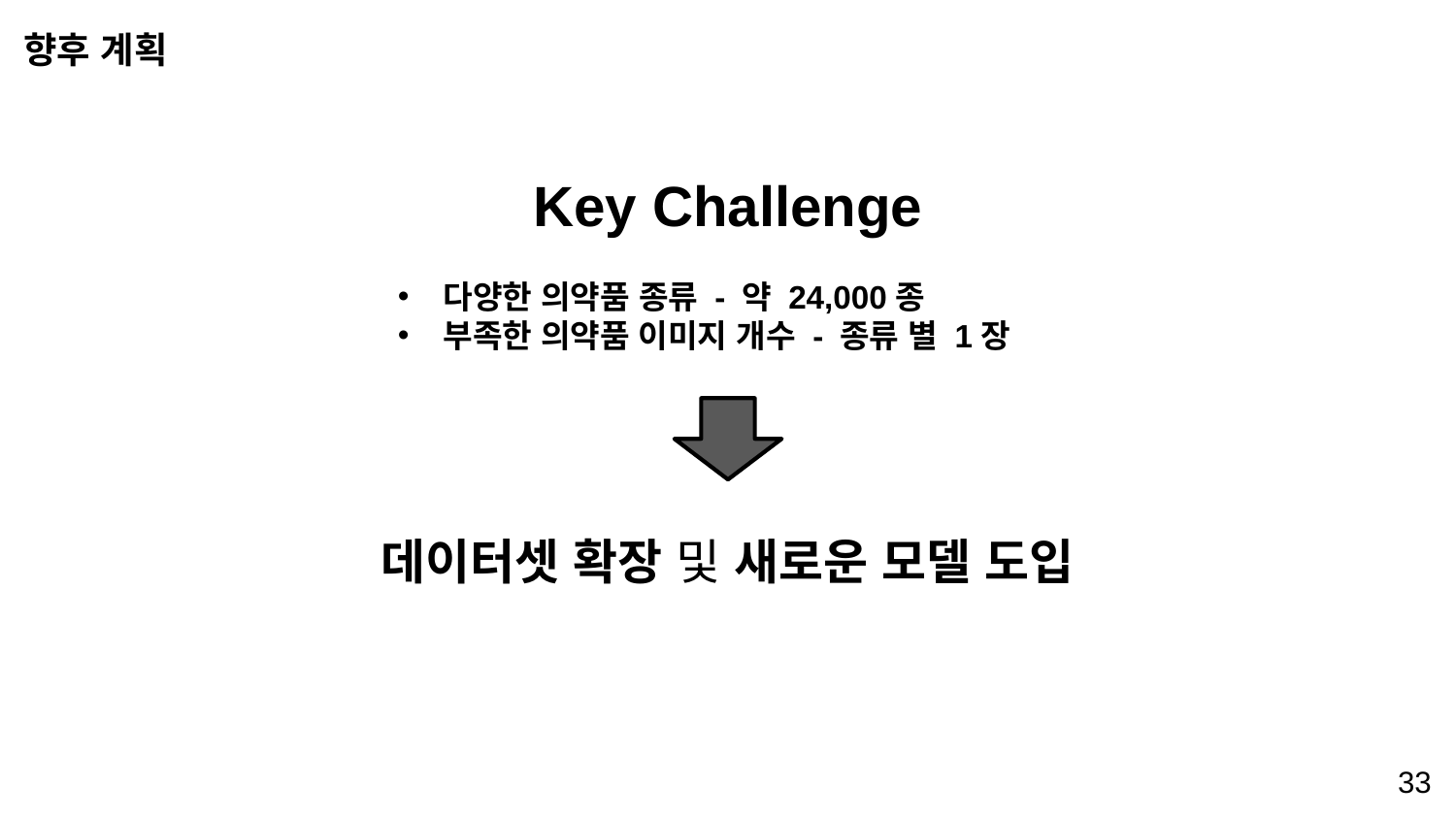

향후 계획
Key Challenge

다양한 의약품 종류 - 약 24,000종
부족한 의약품 이미지 개수 - 종류 별 1장

데이터셋 확장 및 새로운 모델 도입
33